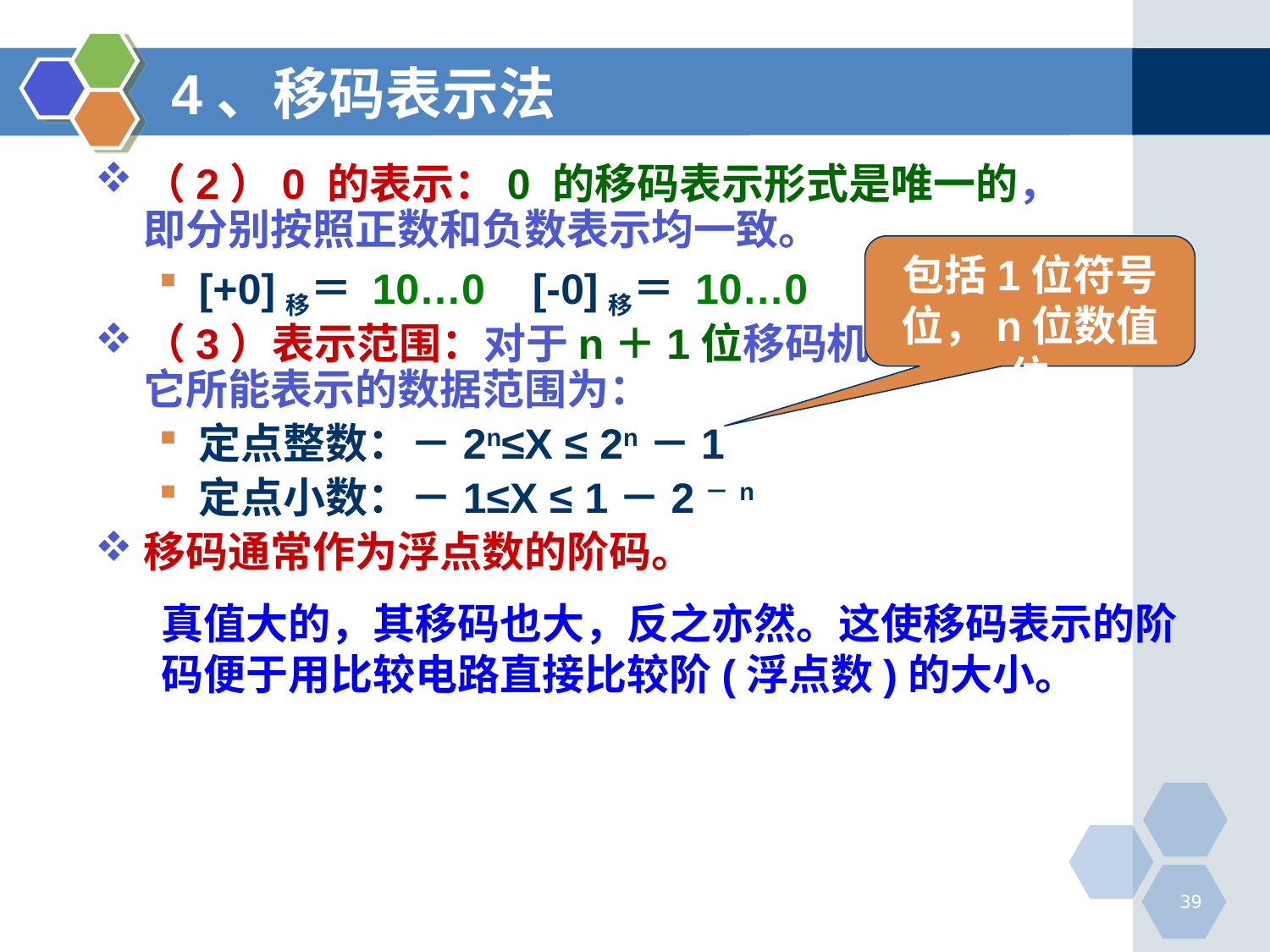

# 4、移码表示法
（2）0 的表示：0 的移码表示形式是唯一的，即分别按照正数和负数表示均一致。
[+0]移＝ 10…0    [-0]移＝ 10…0
（3）表示范围：对于n＋1位移码机器数X，它所能表示的数据范围为：
定点整数：－2n≤X ≤ 2n－1
定点小数：－1≤X ≤ 1－2－n
移码通常作为浮点数的阶码。
包括1位符号位，n位数值位
真值大的，其移码也大，反之亦然。这使移码表示的阶码便于用比较电路直接比较阶(浮点数)的大小。
39